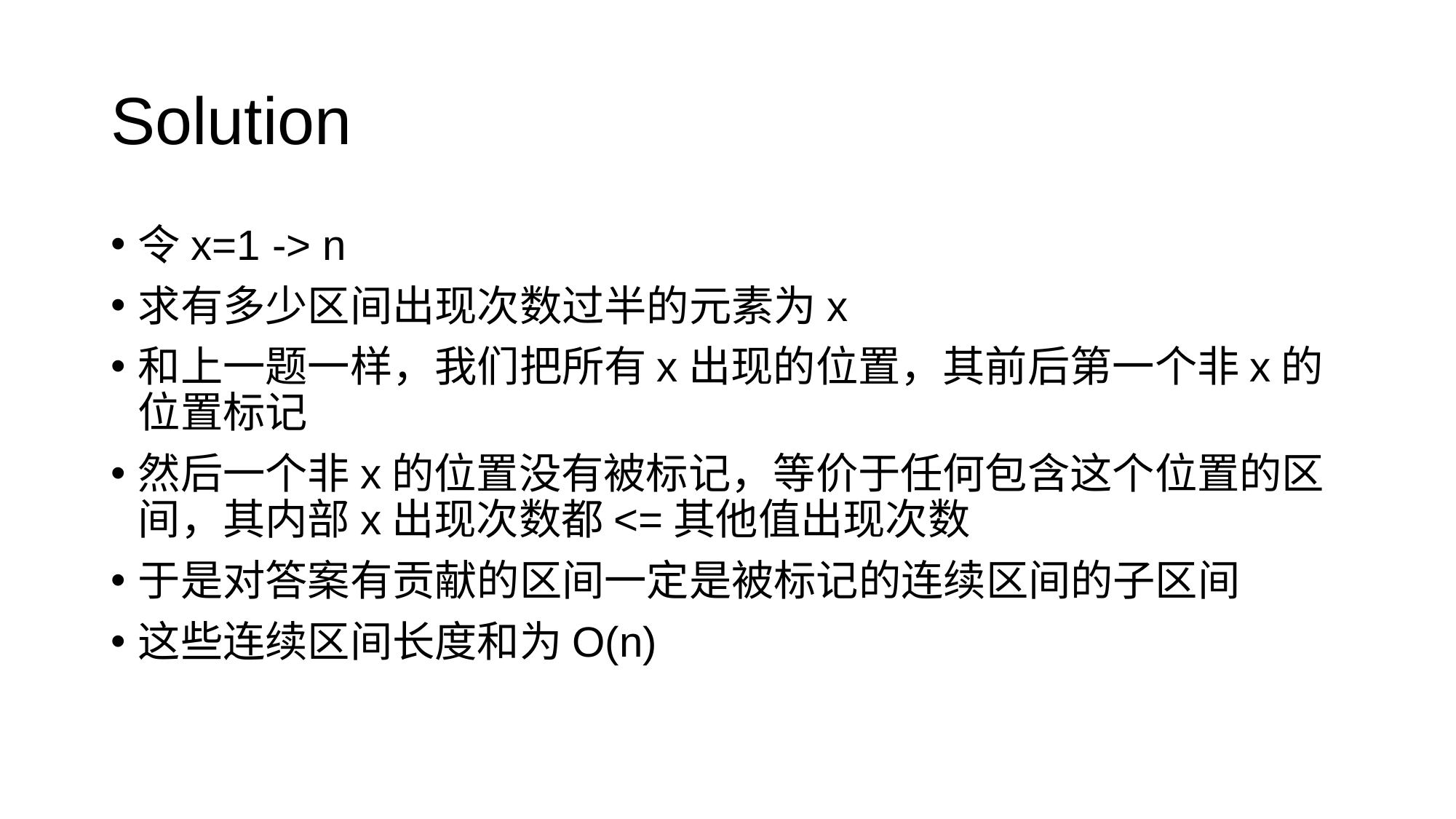

# Solution
令x=1 -> n
求有多少区间出现次数过半的元素为x
和上一题一样，我们把所有x出现的位置，其前后第一个非x的位置标记
然后一个非x的位置没有被标记，等价于任何包含这个位置的区间，其内部x出现次数都<=其他值出现次数
于是对答案有贡献的区间一定是被标记的连续区间的子区间
这些连续区间长度和为O(n)